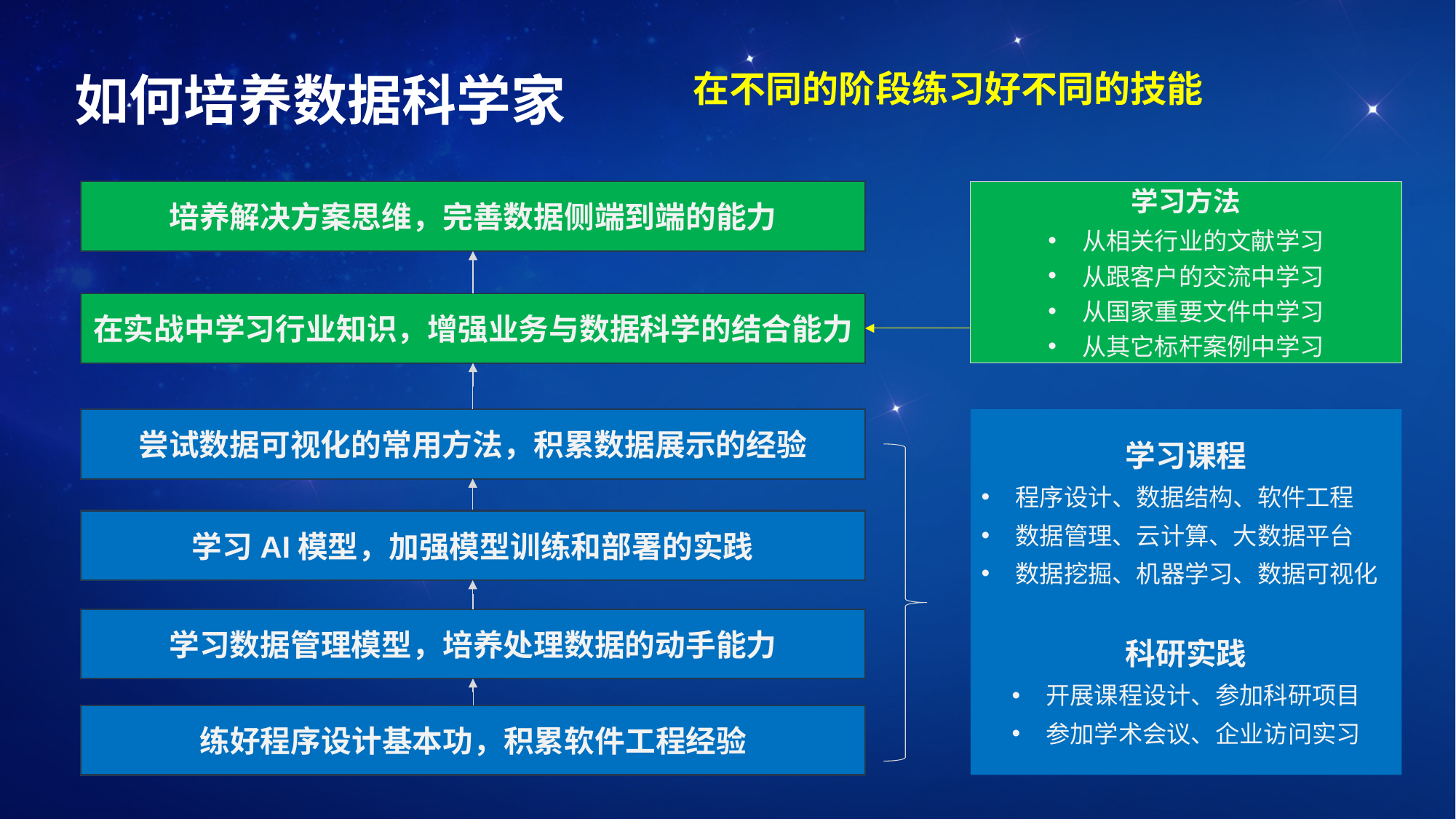

如何培养数据科学家
在不同的阶段练习好不同的技能
培养解决方案思维，完善数据侧端到端的能力
学习方法
从相关行业的文献学习
从跟客户的交流中学习
从国家重要文件中学习
从其它标杆案例中学习
在实战中学习行业知识，增强业务与数据科学的结合能力
尝试数据可视化的常用方法，积累数据展示的经验
学习课程
程序设计、数据结构、软件工程
数据管理、云计算、大数据平台
数据挖掘、机器学习、数据可视化

科研实践
开展课程设计、参加科研项目
参加学术会议、企业访问实习

学习AI模型，加强模型训练和部署的实践
学习数据管理模型，培养处理数据的动手能力
练好程序设计基本功，积累软件工程经验